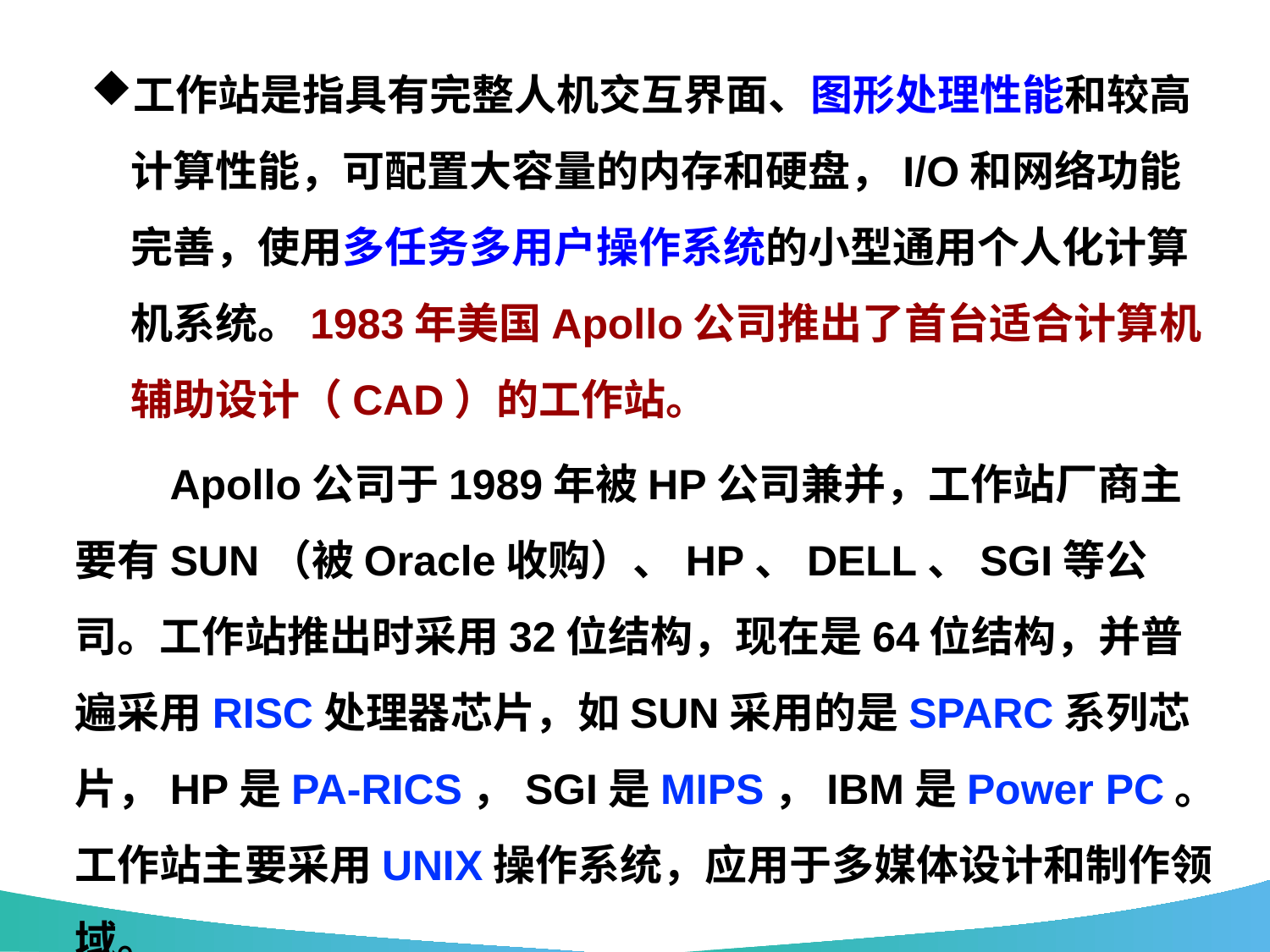

工作站是指具有完整人机交互界面、图形处理性能和较高计算性能，可配置大容量的内存和硬盘，I/O和网络功能完善，使用多任务多用户操作系统的小型通用个人化计算机系统。1983年美国Apollo公司推出了首台适合计算机辅助设计（CAD）的工作站。
            Apollo公司于1989年被HP公司兼并，工作站厂商主要有SUN（被Oracle收购）、HP、DELL、SGI等公司。工作站推出时采用32位结构，现在是64位结构，并普遍采用RISC处理器芯片，如SUN采用的是SPARC系列芯片，HP是PA-RICS，SGI是MIPS，IBM是Power PC。工作站主要采用UNIX操作系统，应用于多媒体设计和制作领域。